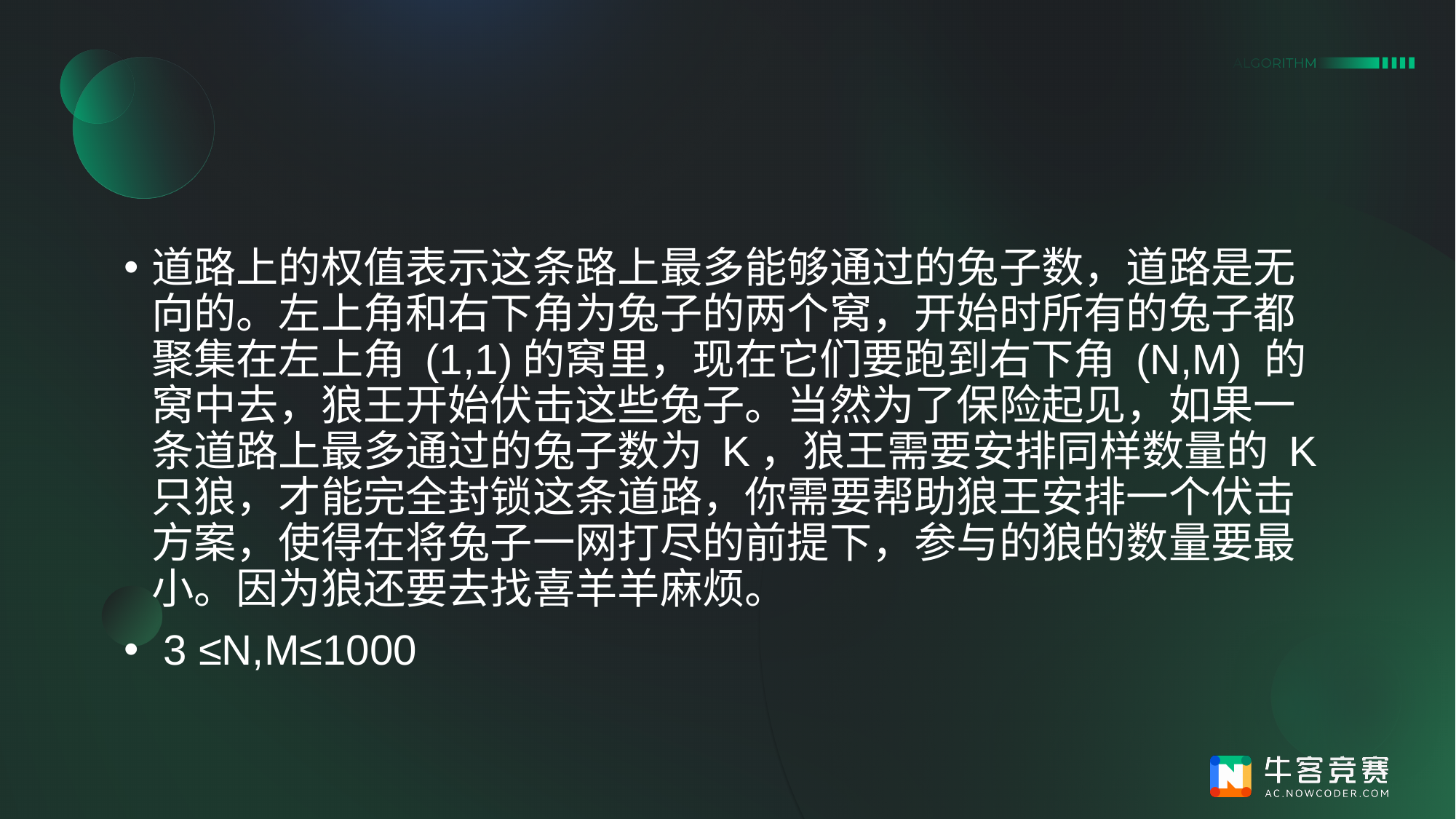

#
道路上的权值表示这条路上最多能够通过的兔子数，道路是无向的。左上角和右下角为兔子的两个窝，开始时所有的兔子都聚集在左上角 (1,1)的窝里，现在它们要跑到右下角 (N,M) 的窝中去，狼王开始伏击这些兔子。当然为了保险起见，如果一条道路上最多通过的兔子数为 K，狼王需要安排同样数量的 K 只狼，才能完全封锁这条道路，你需要帮助狼王安排一个伏击方案，使得在将兔子一网打尽的前提下，参与的狼的数量要最小。因为狼还要去找喜羊羊麻烦。
 3 ≤N,M≤1000